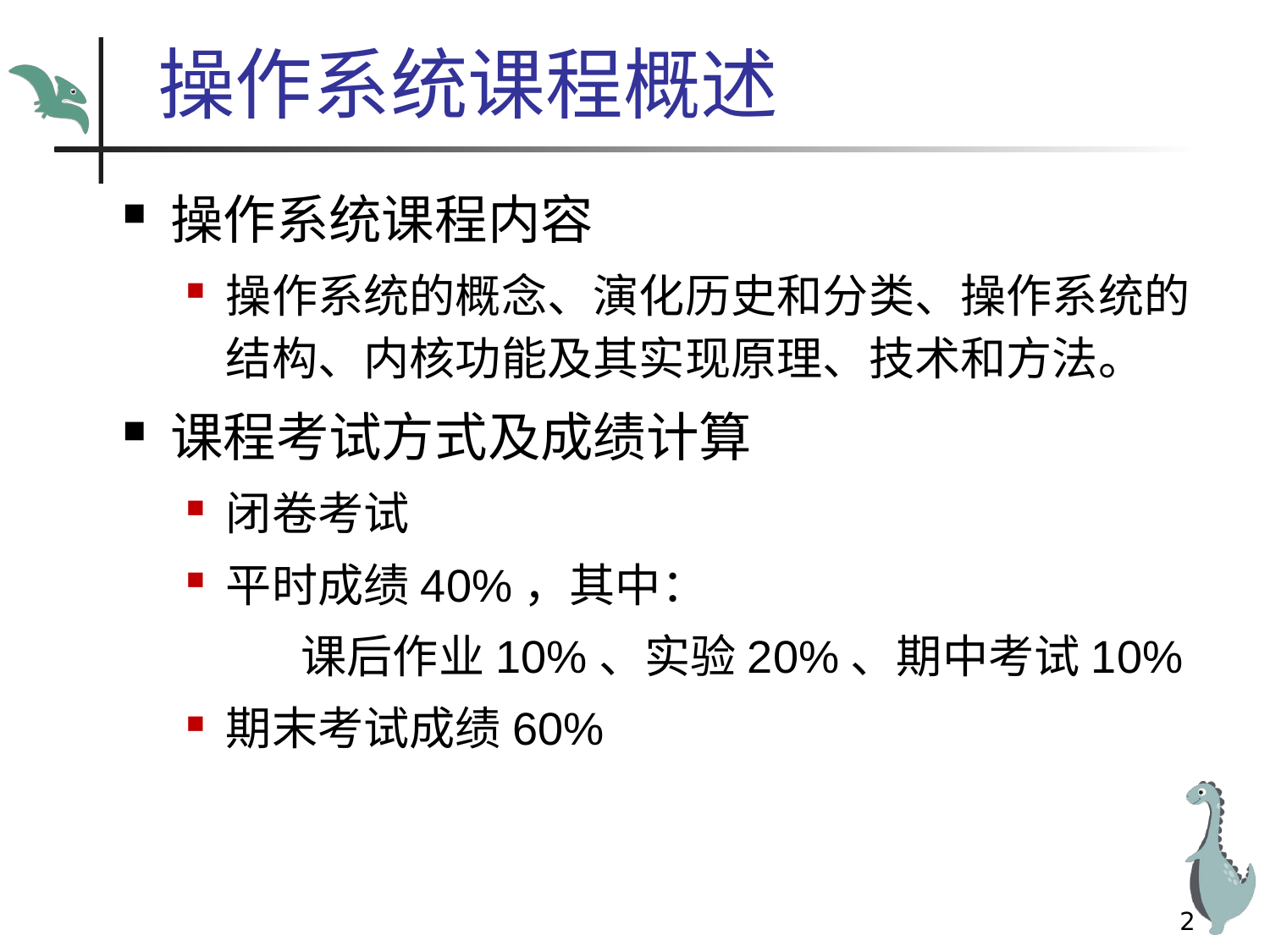

# 操作系统课程概述
操作系统课程内容
操作系统的概念、演化历史和分类、操作系统的结构、内核功能及其实现原理、技术和方法。
课程考试方式及成绩计算
闭卷考试
平时成绩40%，其中：
          课后作业10%、实验20%、期中考试10%
期末考试成绩60%
2